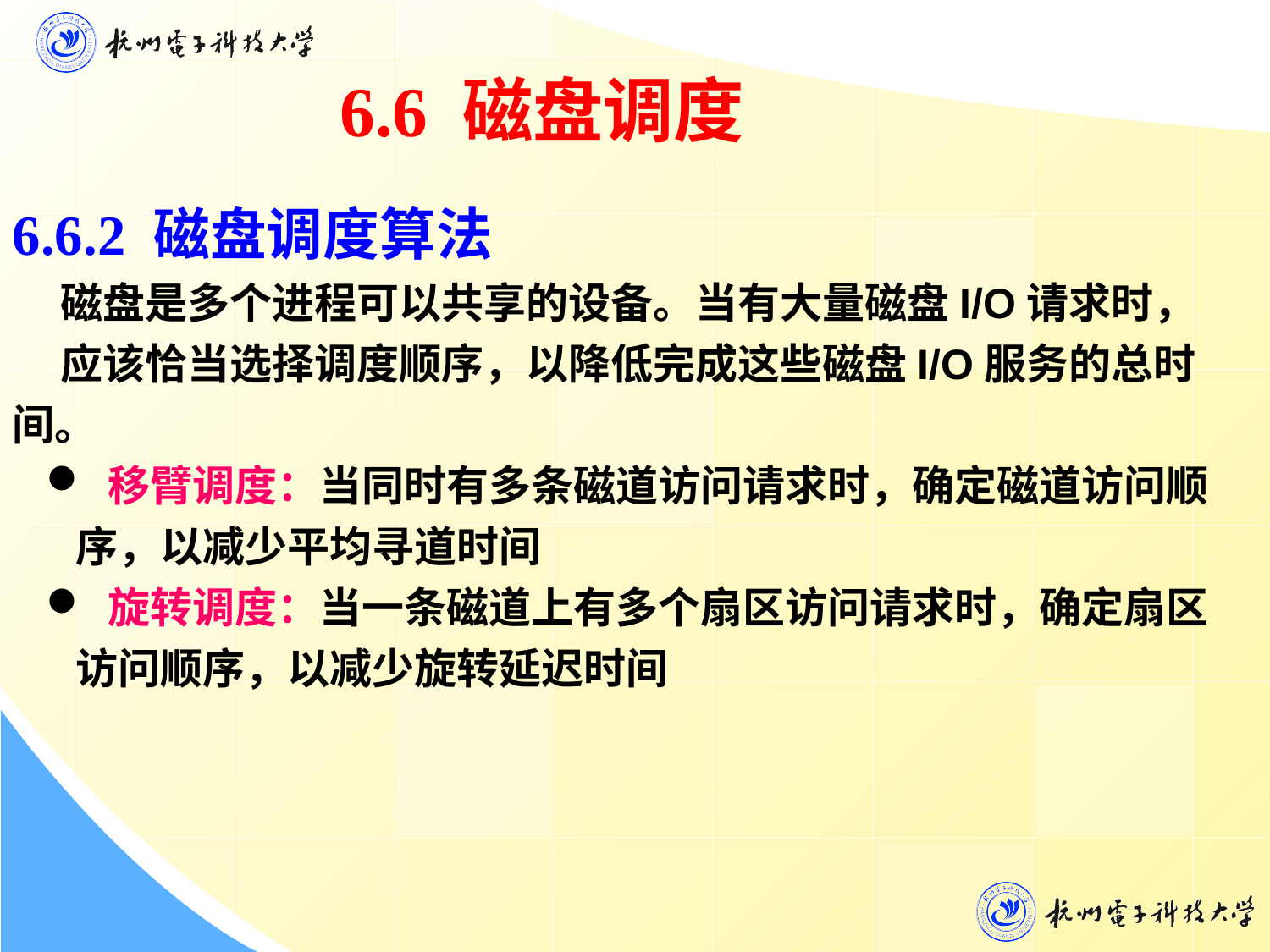

6.6 磁盘调度
6.6.2 磁盘调度算法
    磁盘是多个进程可以共享的设备。当有大量磁盘I/O请求时，
    应该恰当选择调度顺序，以降低完成这些磁盘I/O服务的总时间。
 移臂调度：当同时有多条磁道访问请求时，确定磁道访问顺序，以减少平均寻道时间
 旋转调度：当一条磁道上有多个扇区访问请求时，确定扇区访问顺序，以减少旋转延迟时间